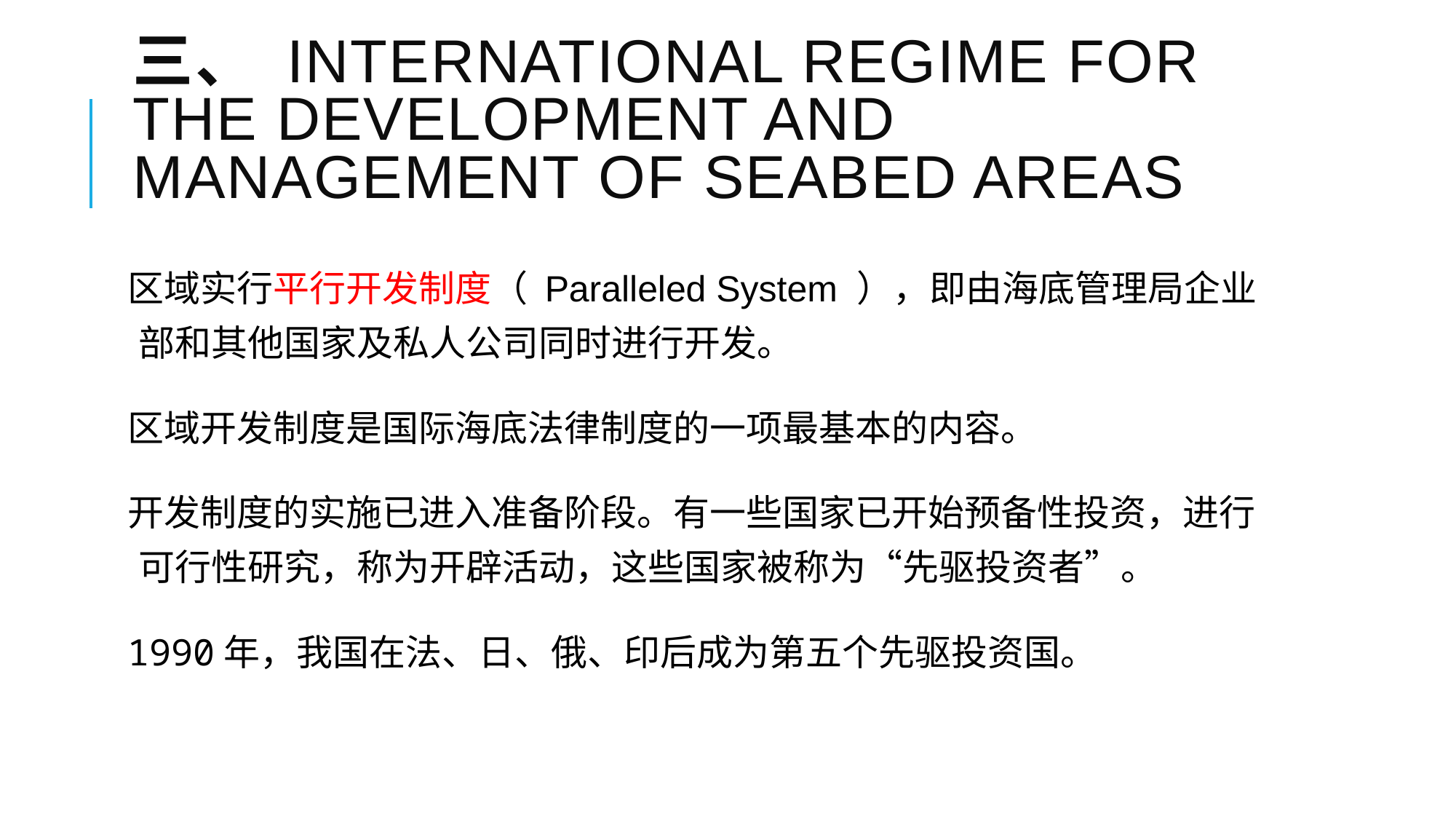

# 三、 International Regime For The Development And Management Of Seabed Areas
区域实行平行开发制度（ Paralleled System ），即由海底管理局企业部和其他国家及私人公司同时进行开发。
区域开发制度是国际海底法律制度的一项最基本的内容。
开发制度的实施已进入准备阶段。有一些国家已开始预备性投资，进行可行性研究，称为开辟活动，这些国家被称为“先驱投资者”。
1990年，我国在法、日、俄、印后成为第五个先驱投资国。